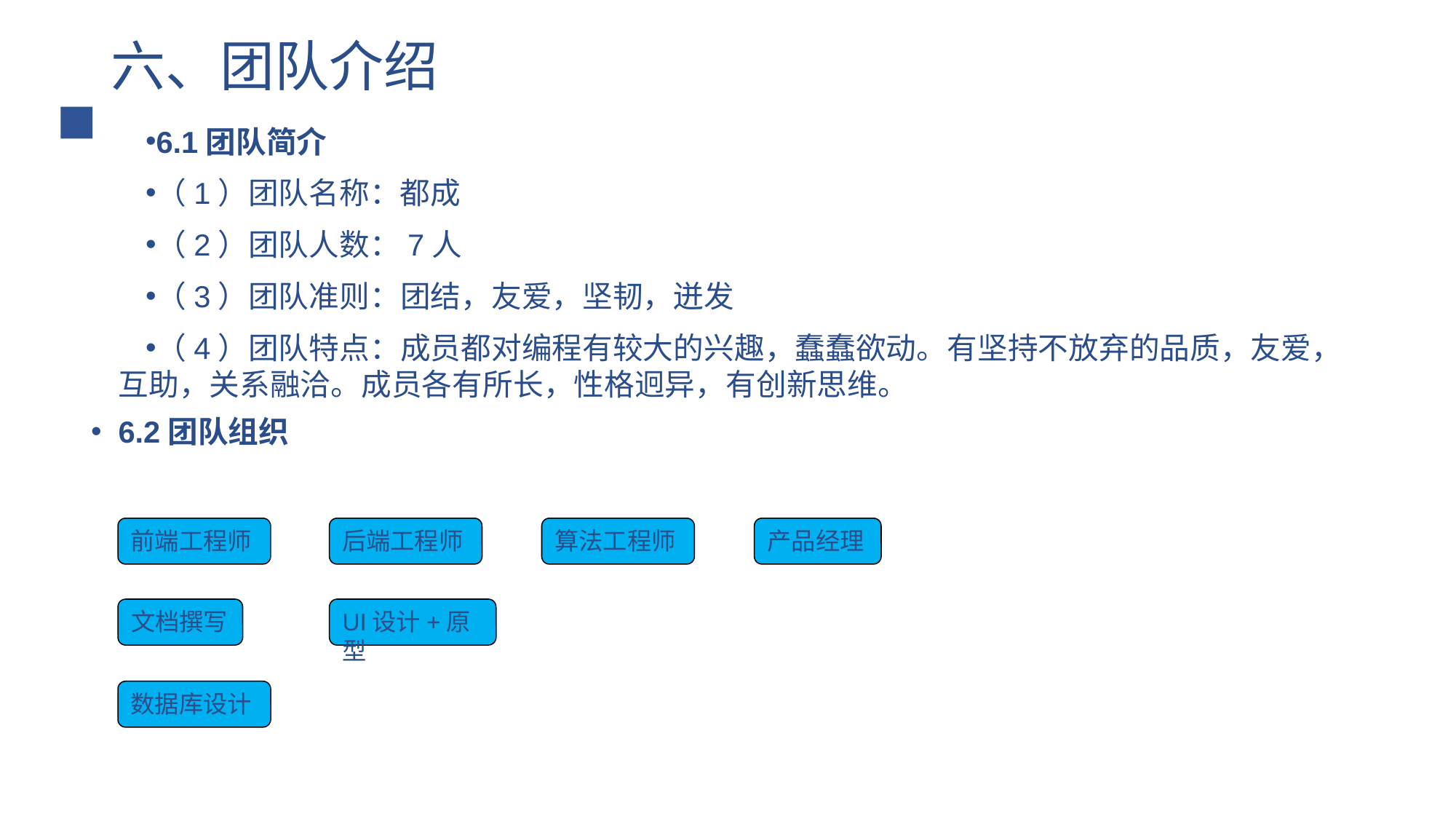

# 六、团队介绍
6.1团队简介
（1）团队名称：都成
（2）团队人数：7人
（3）团队准则：团结，友爱，坚韧，迸发
（4）团队特点：成员都对编程有较大的兴趣，蠢蠢欲动。有坚持不放弃的品质，友爱，互助，关系融洽。成员各有所长，性格迥异，有创新思维。
6.2团队组织

前端工程师

后端工程师

算法工程师

产品经理

文档撰写

UI设计+原型

数据库设计